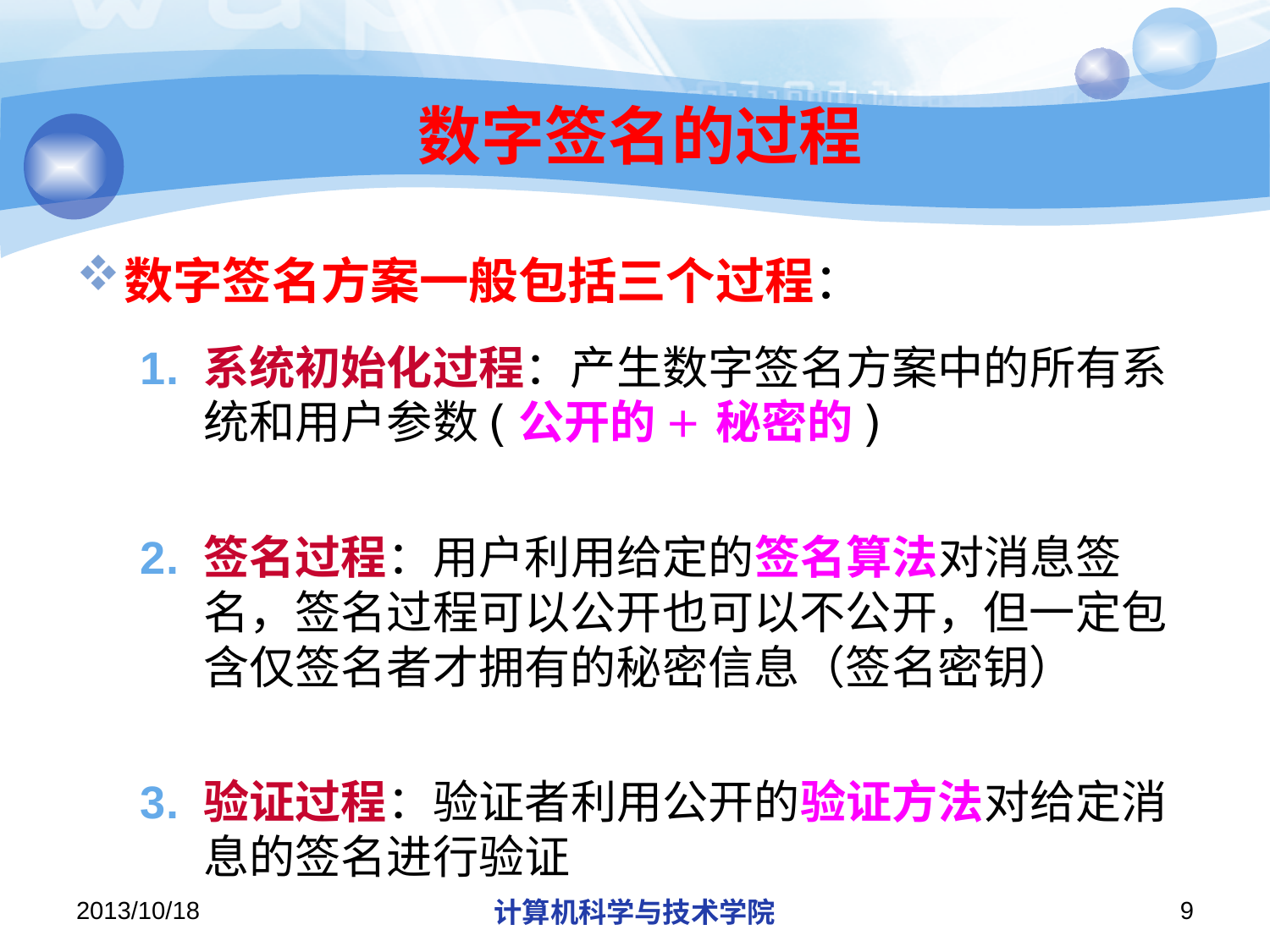

# 数字签名的过程
数字签名方案一般包括三个过程：

系统初始化过程：产生数字签名方案中的所有系统和用户参数(公开的+秘密的)

签名过程：用户利用给定的签名算法对消息签名，签名过程可以公开也可以不公开，但一定包含仅签名者才拥有的秘密信息（签名密钥）

验证过程：验证者利用公开的验证方法对给定消息的签名进行验证
2013/10/18
计算机科学与技术学院
9